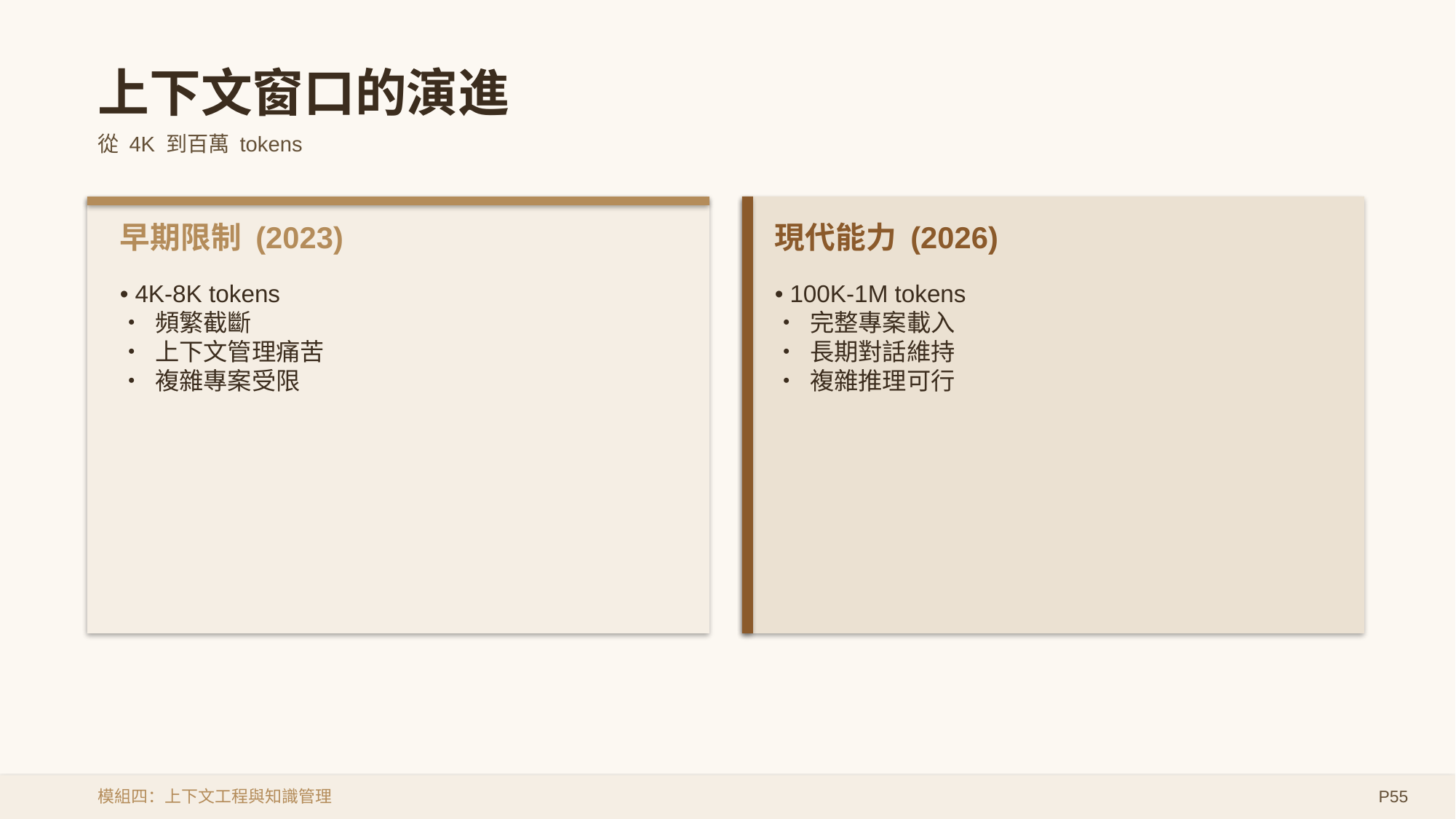

上下文窗口的演進
從 4K 到百萬 tokens

早期限制 (2023)
現代能力 (2026)
• 4K-8K tokens
• 頻繁截斷
• 上下文管理痛苦
• 複雜專案受限
• 100K-1M tokens
• 完整專案載入
• 長期對話維持
• 複雜推理可行

模組四：上下文工程與知識管理
P55